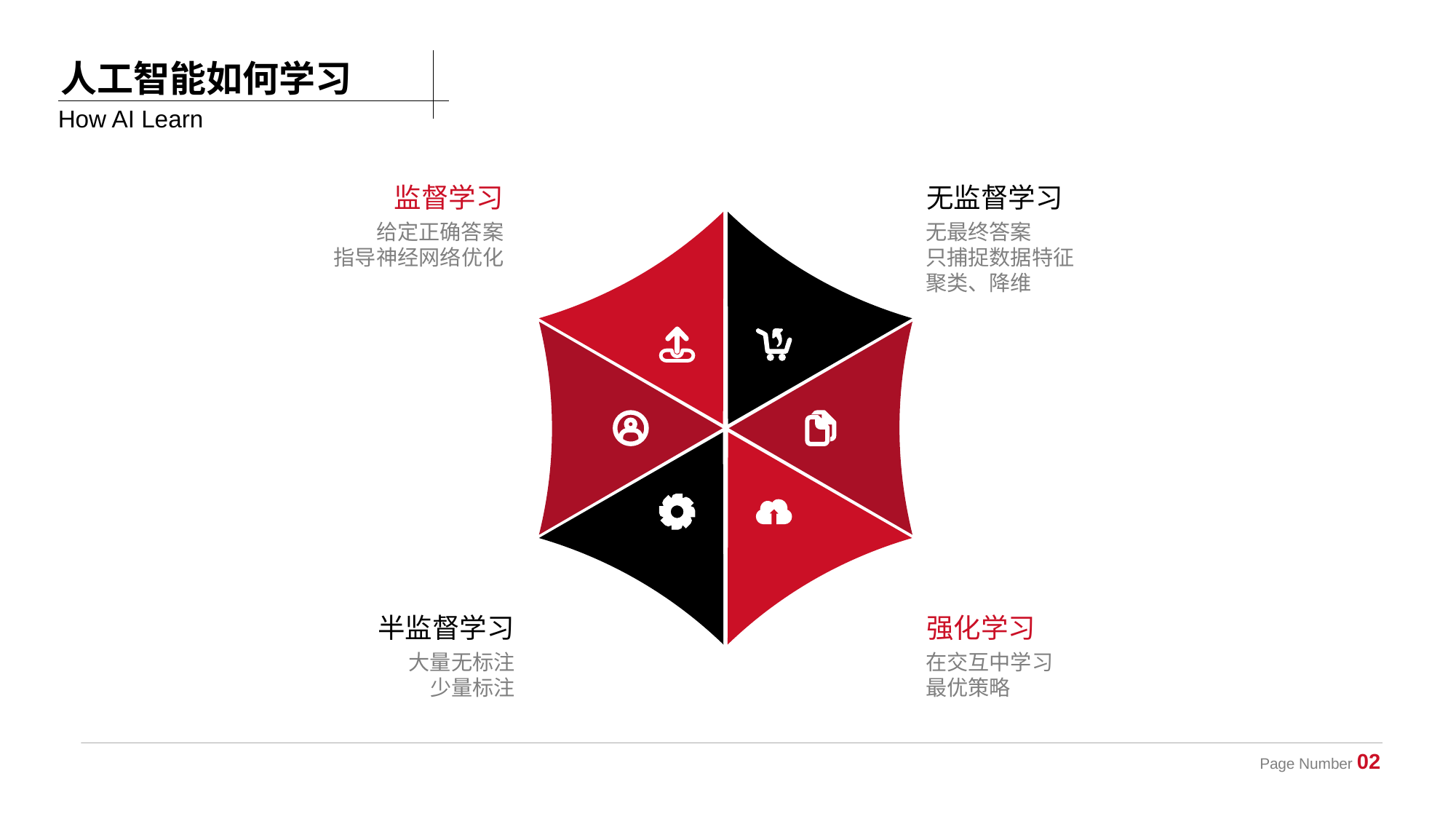

人工智能如何学习
How AI Learn
监督学习
无监督学习
给定正确答案
指导神经网络优化
无最终答案
只捕捉数据特征
聚类、降维

半监督学习
强化学习
大量无标注
少量标注
在交互中学习
最优策略
Page Number 02